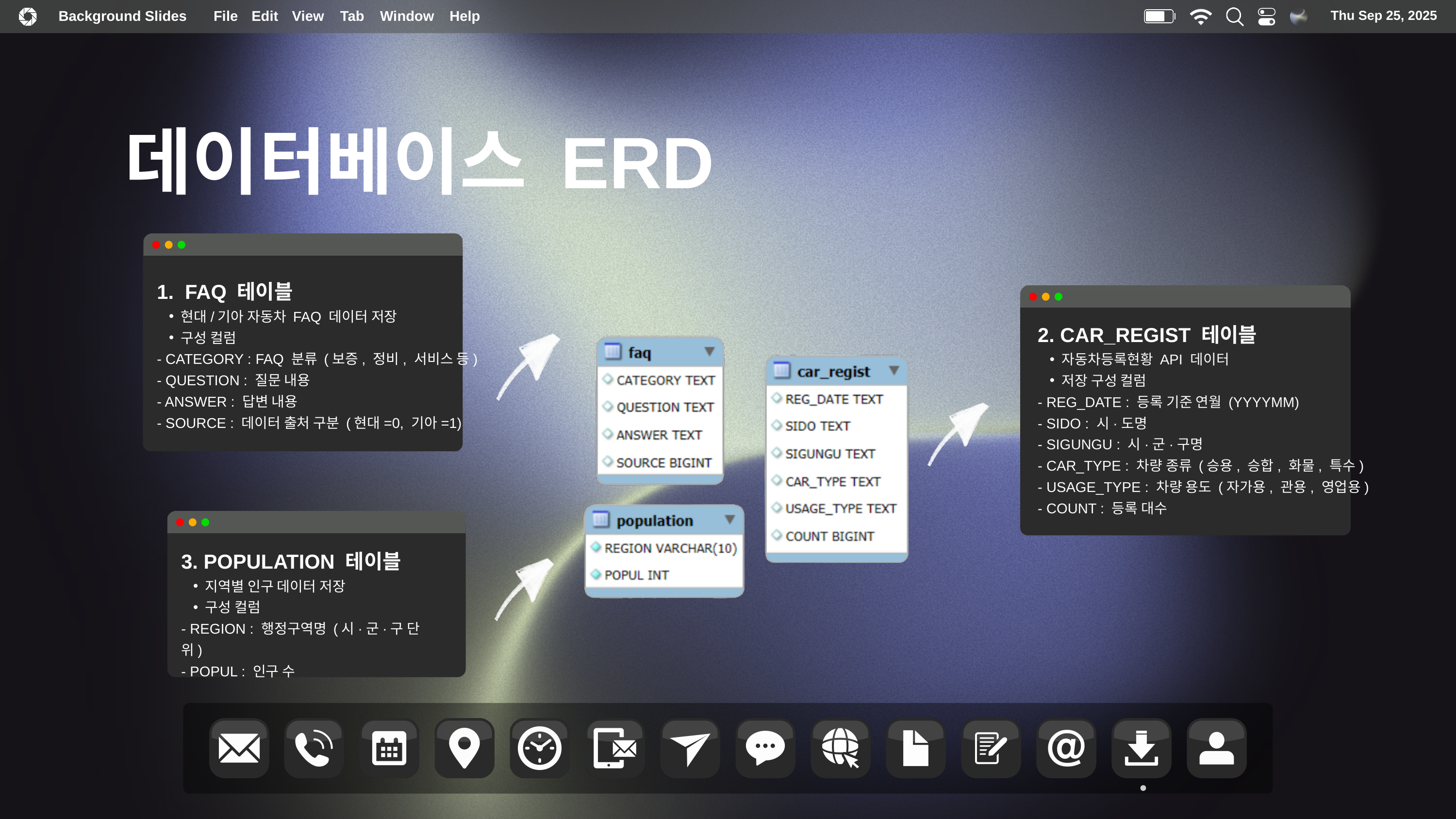

Thu Sep 25, 2025

Background Slides
File
Edit
View
Tab
Window
Help

Mission

Elaborate on your topic here.

Lorem ipsum dolor sit amet, consectetur adipiscing elit, sed do eiusmod tempor incididunt ut labore et dolore magna aliqua. Ut enim ad minim veniam, quis nostrud exercitation ullamco laboris nisi ut aliquip ex ea commodo consequat. Duis aute irure dolor in reprehenderit in voluptate velit esse cillum dolore eu fugiat nulla pariatur.

Vision

Elaborate on your topic here.

Lorem ipsum dolor sit amet, consectetur adipiscing elit, sed do eiusmod tempor incididunt ut labore et dolore magna aliqua. Ut enim ad minim veniam, quis nostrud exercitation ullamco laboris nisi ut aliquip ex ea commodo consequat. Duis aute irure dolor in reprehenderit in voluptate velit esse cillum dolore eu fugiat nulla pariatur.

데이터베이스 ERD

1.  FAQ 테이블
현대/기아 자동차 FAQ 데이터 저장
구성 컬럼
- CATEGORY : FAQ 분류 (보증, 정비, 서비스 등)
- QUESTION : 질문 내용
- ANSWER : 답변 내용
- SOURCE : 데이터 출처 구분 (현대=0, 기아=1)

2. CAR_REGIST 테이블
자동차등록현황 API 데이터
저장 구성 컬럼
- REG_DATE : 등록 기준 연월 (YYYYMM)
- SIDO : 시·도명
- SIGUNGU : 시·군·구명
- CAR_TYPE : 차량 종류 (승용, 승합, 화물, 특수)
- USAGE_TYPE : 차량 용도 (자가용, 관용, 영업용)
- COUNT : 등록 대수

3. POPULATION 테이블
지역별 인구 데이터 저장
구성 컬럼
- REGION : 행정구역명 (시·군·구 단위)
- POPUL : 인구 수

Our History

Elaborate on your topic here.

Lorem ipsum dolor sit amet, consectetur adipiscing elit, sed do eiusmod tempor incididunt ut labore et dolore magna aliqua. Ut enim ad minim veniam, quis nostrud exercitation ullamco laboris nisi ut aliquip ex ea commodo consequat. Duis aute irure dolor in reprehenderit in voluptate velit esse cillum dolore eu fugiat nulla pariatur. Excepteur sint occaecat cupidatat non proident, sunt in culpa qui officia deserunt mollit anim id est laborum.

Magna sit amet purus gravida. Eu ultrices vitae auctor eu augue ut lectus arcu. Eleifend mi in nulla posuere sollicitudin aliquam ultrices sagittis orci. Euismod elementum nisi quis eleifend quam adipiscing vitae proin sagittis. Amet consectetur adipiscing elit ut aliquam. Vel fringilla est ullamcorper eget nulla facilisi. Lectus sit amet